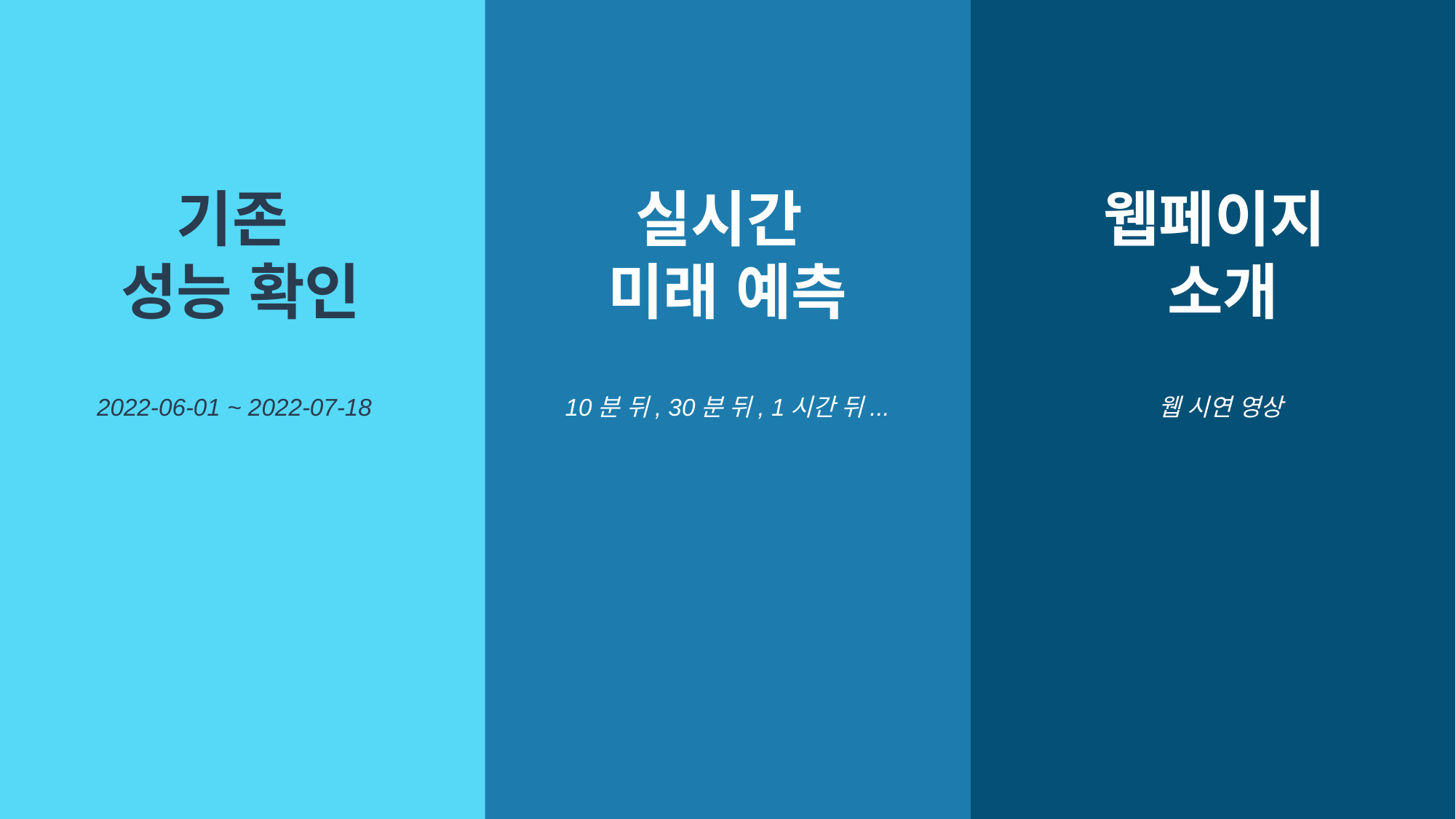

웹페이지
소개
기존
성능 확인
실시간
미래 예측
웹 시연 영상
10분 뒤, 30분 뒤, 1시간 뒤...
2022-06-01 ~ 2022-07-18